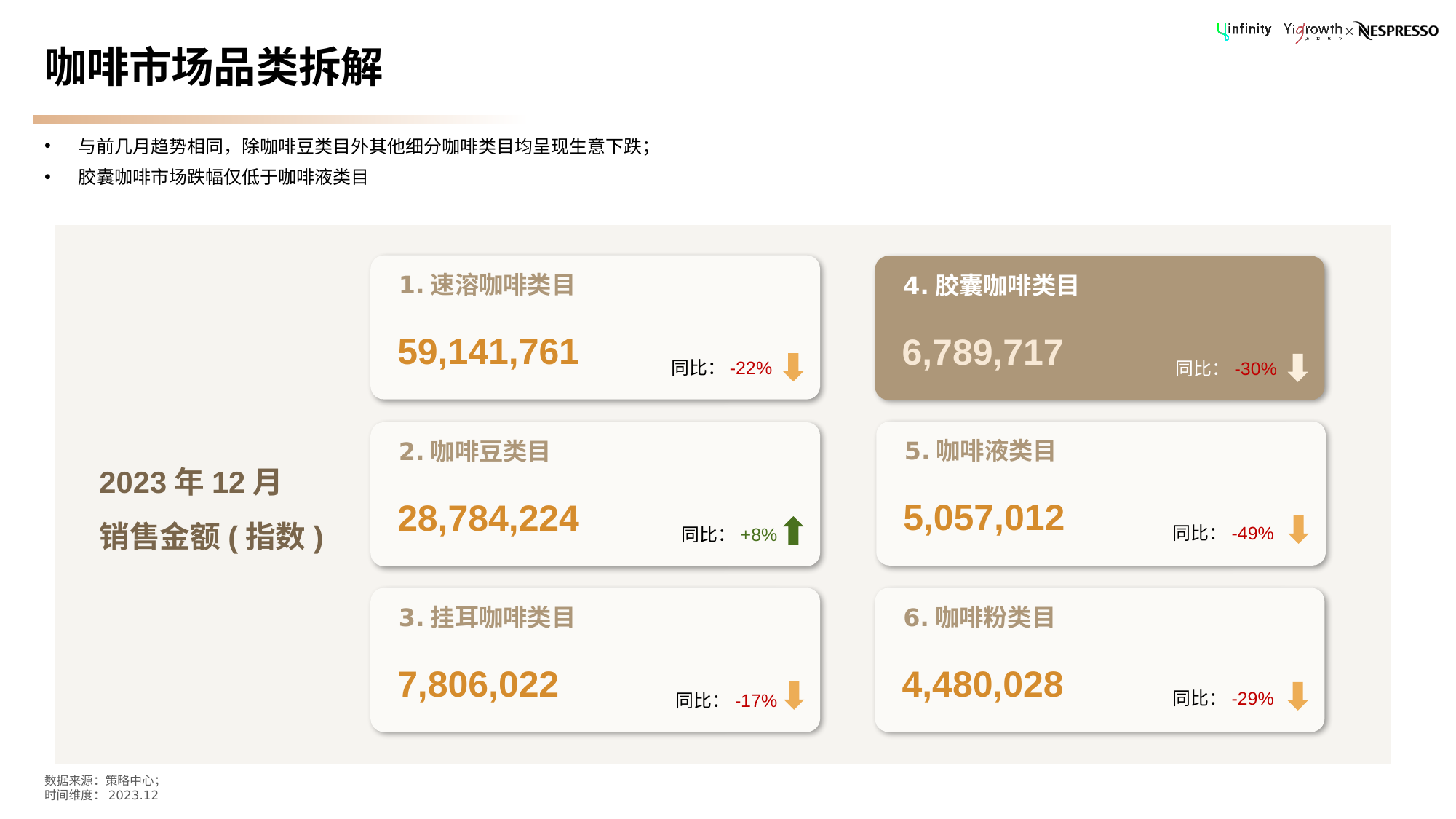

# 咖啡市场品类拆解
与前几月趋势相同，除咖啡豆类目外其他细分咖啡类目均呈现生意下跌；
胶囊咖啡市场跌幅仅低于咖啡液类目

1.速溶咖啡类目
59,141,761
同比：-22%

4.胶囊咖啡类目
6,789,717
同比：-30%

5.咖啡液类目
5,057,012
同比：-49%

2.咖啡豆类目
28,784,224
同比：+8%

2023年12月
销售金额(指数)

3.挂耳咖啡类目
7,806,022
同比：-17%

6.咖啡粉类目
4,480,028
同比：-29%

数据来源：策略中心；
时间维度：2023.12